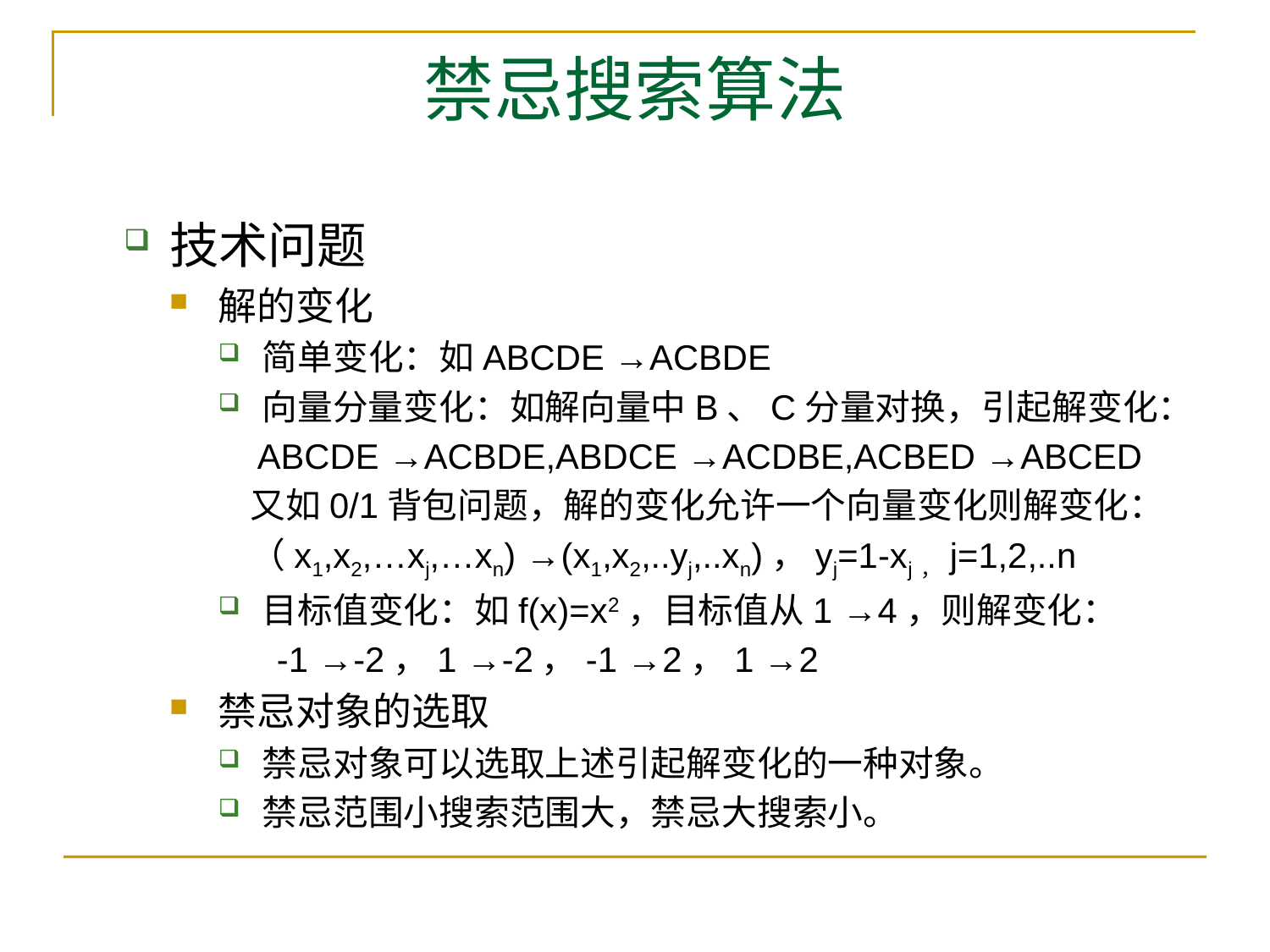

# 禁忌搜索算法
技术问题
解的变化
简单变化：如ABCDE →ACBDE
向量分量变化：如解向量中B、C分量对换，引起解变化：
    ABCDE →ACBDE,ABDCE →ACDBE,ACBED →ABCED
   又如0/1背包问题，解的变化允许一个向量变化则解变化：
   （x1,x2,…xj,…xn) →(x1,x2,..yj,..xn)，yj=1-xj，j=1,2,..n
目标值变化：如f(x)=x2，目标值从1 →4，则解变化：
      -1 →-2，1 →-2，-1 →2，1 →2
禁忌对象的选取
禁忌对象可以选取上述引起解变化的一种对象。
禁忌范围小搜索范围大，禁忌大搜索小。